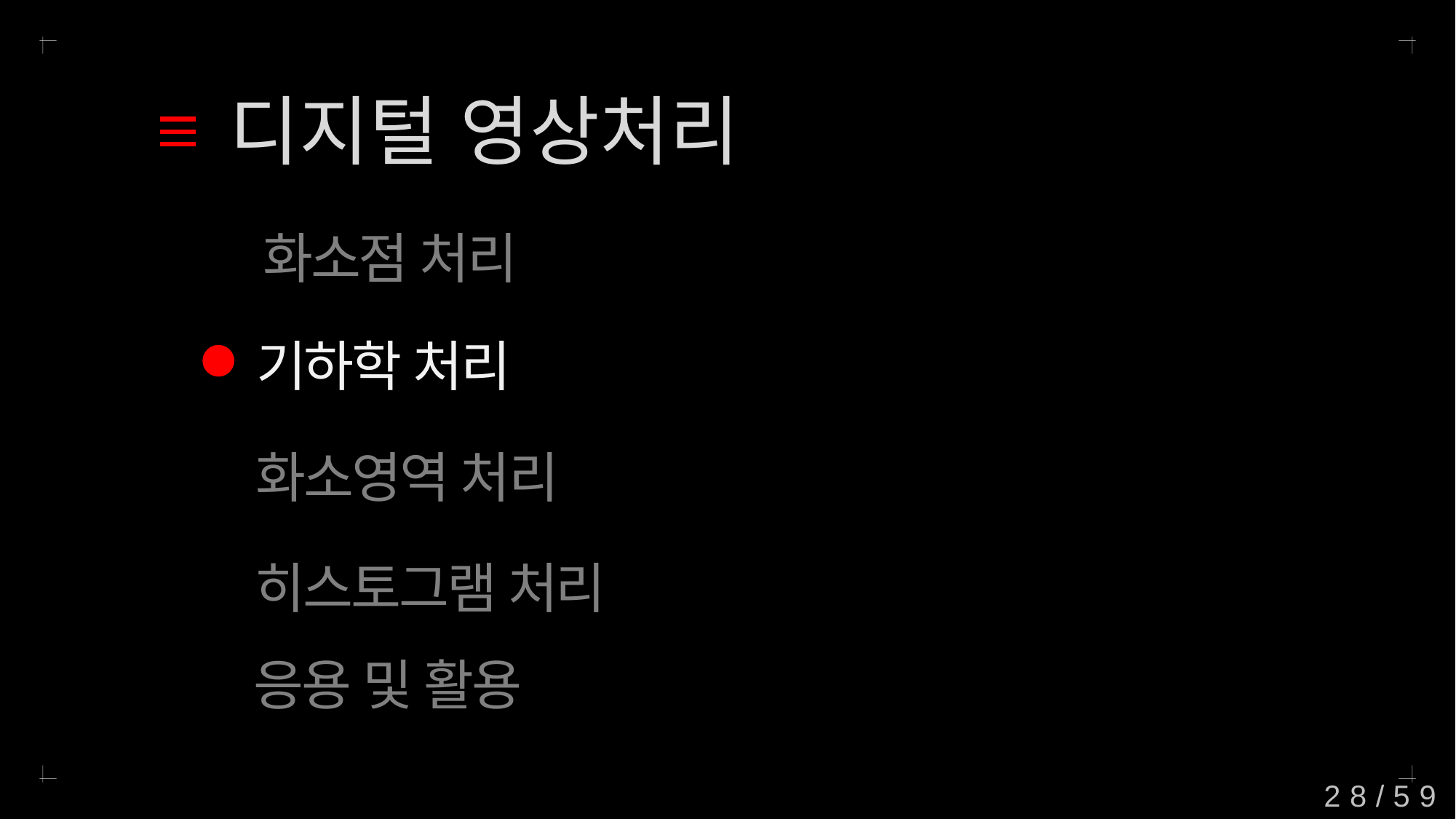

디지털 영상처리
화소점 처리
기하학 처리

화소영역 처리
히스토그램 처리
응용 및 활용
28/59